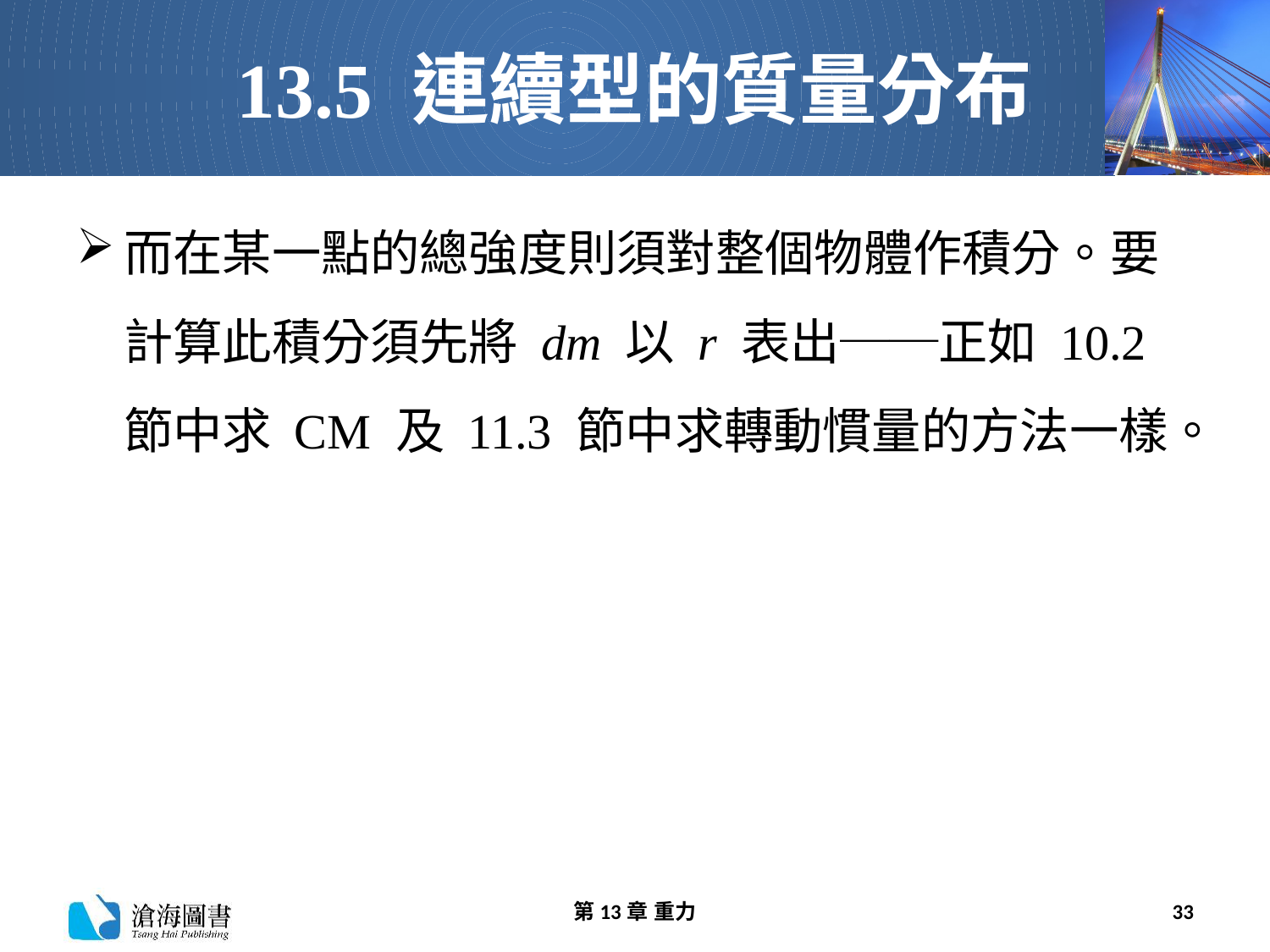

# 13.5 連續型的質量分布
而在某一點的總強度則須對整個物體作積分。要計算此積分須先將 dm 以 r 表出──正如 10.2 節中求 CM 及 11.3 節中求轉動慣量的方法一樣。

第13章 重力
33